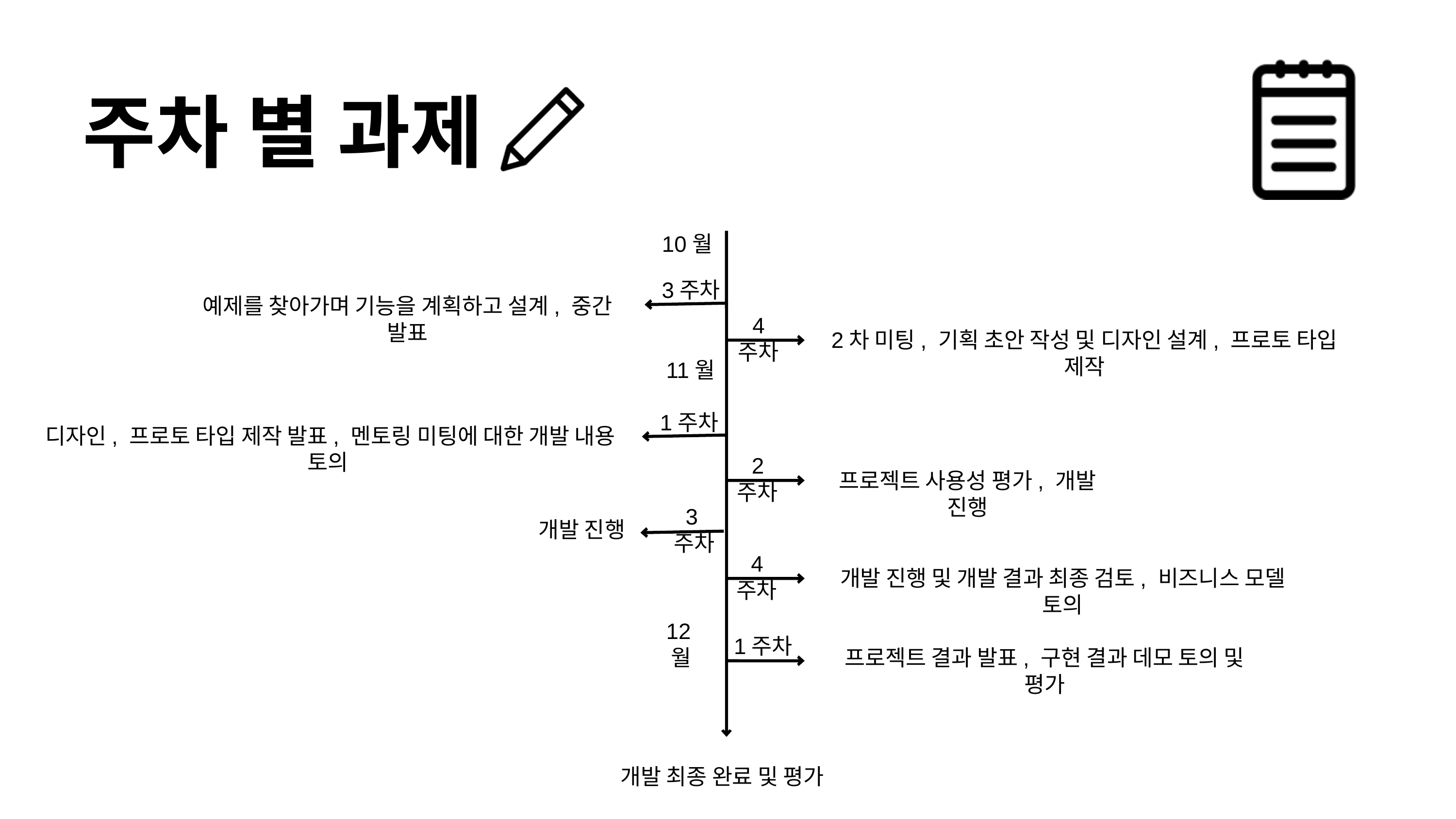

주차 별 과제

10월

3주차
예제를 찾아가며 기능을 계획하고 설계, 중간 발표

 4주차
2차 미팅, 기획 초안 작성 및 디자인 설계, 프로토 타입 제작

11월
1주차
디자인, 프로토 타입 제작 발표, 멘토링 미팅에 대한 개발 내용 토의

 2주차
프로젝트 사용성 평가, 개발 진행

3주차
개발 진행

 4주차
개발 진행 및 개발 결과 최종 검토, 비즈니스 모델 토의

12월
1주차
프로젝트 결과 발표, 구현 결과 데모 토의 및 평가

개발 최종 완료 및 평가